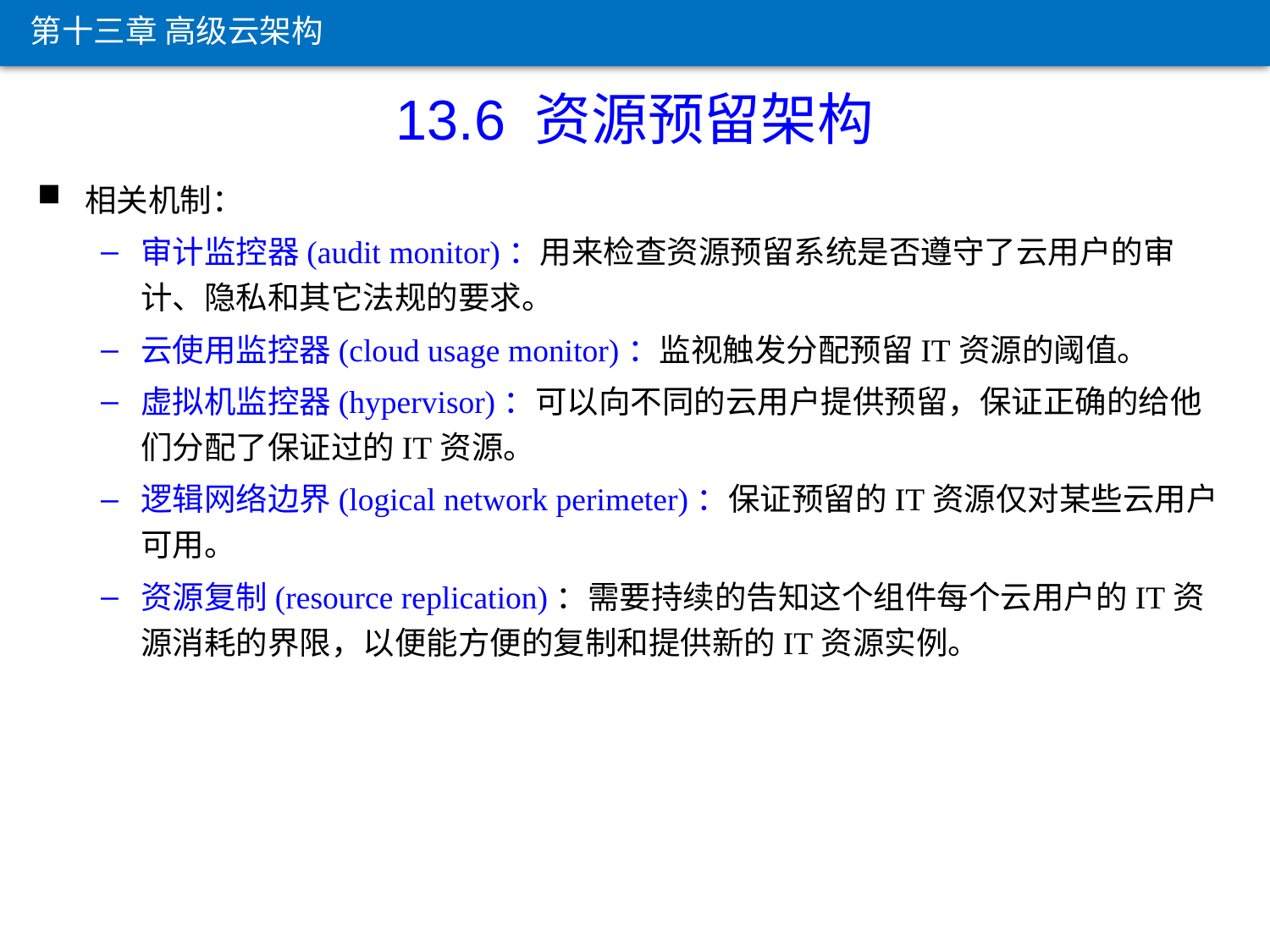

第十三章 高级云架构
13.6 资源预留架构
相关机制：
审计监控器(audit monitor)：用来检查资源预留系统是否遵守了云用户的审计、隐私和其它法规的要求。
云使用监控器(cloud usage monitor)：监视触发分配预留IT资源的阈值。
虚拟机监控器(hypervisor)：可以向不同的云用户提供预留，保证正确的给他们分配了保证过的IT资源。
逻辑网络边界(logical network perimeter)：保证预留的IT资源仅对某些云用户可用。
资源复制(resource replication)：需要持续的告知这个组件每个云用户的IT资源消耗的界限，以便能方便的复制和提供新的IT资源实例。
33